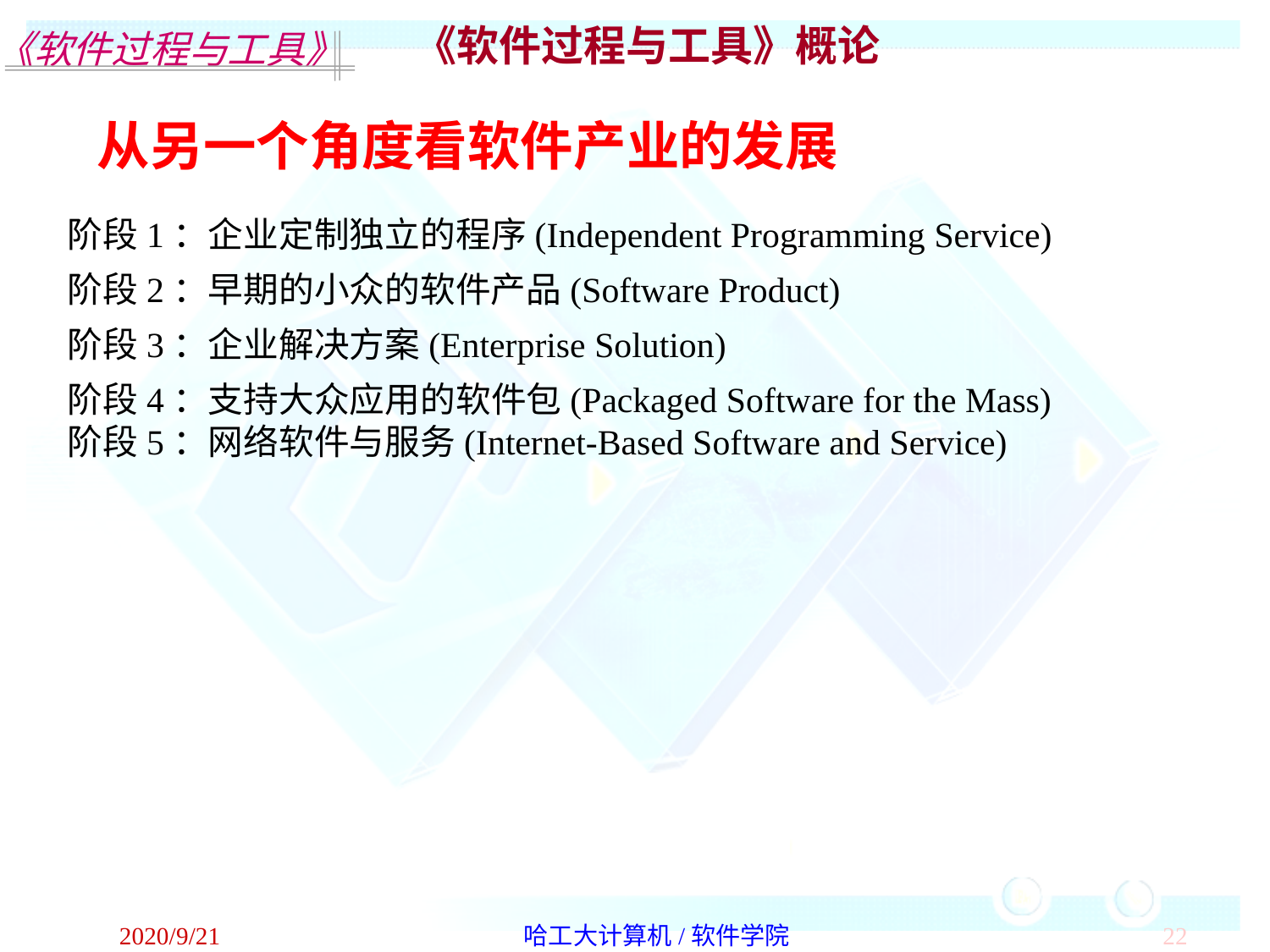

《软件过程与工具》概论
从另一个角度看软件产业的发展
阶段1：企业定制独立的程序(Independent Programming Service)
阶段2：早期的小众的软件产品(Software Product)
阶段3：企业解决方案(Enterprise Solution)
阶段4：支持大众应用的软件包(Packaged Software for the Mass)
阶段5：网络软件与服务(Internet-Based Software and Service)